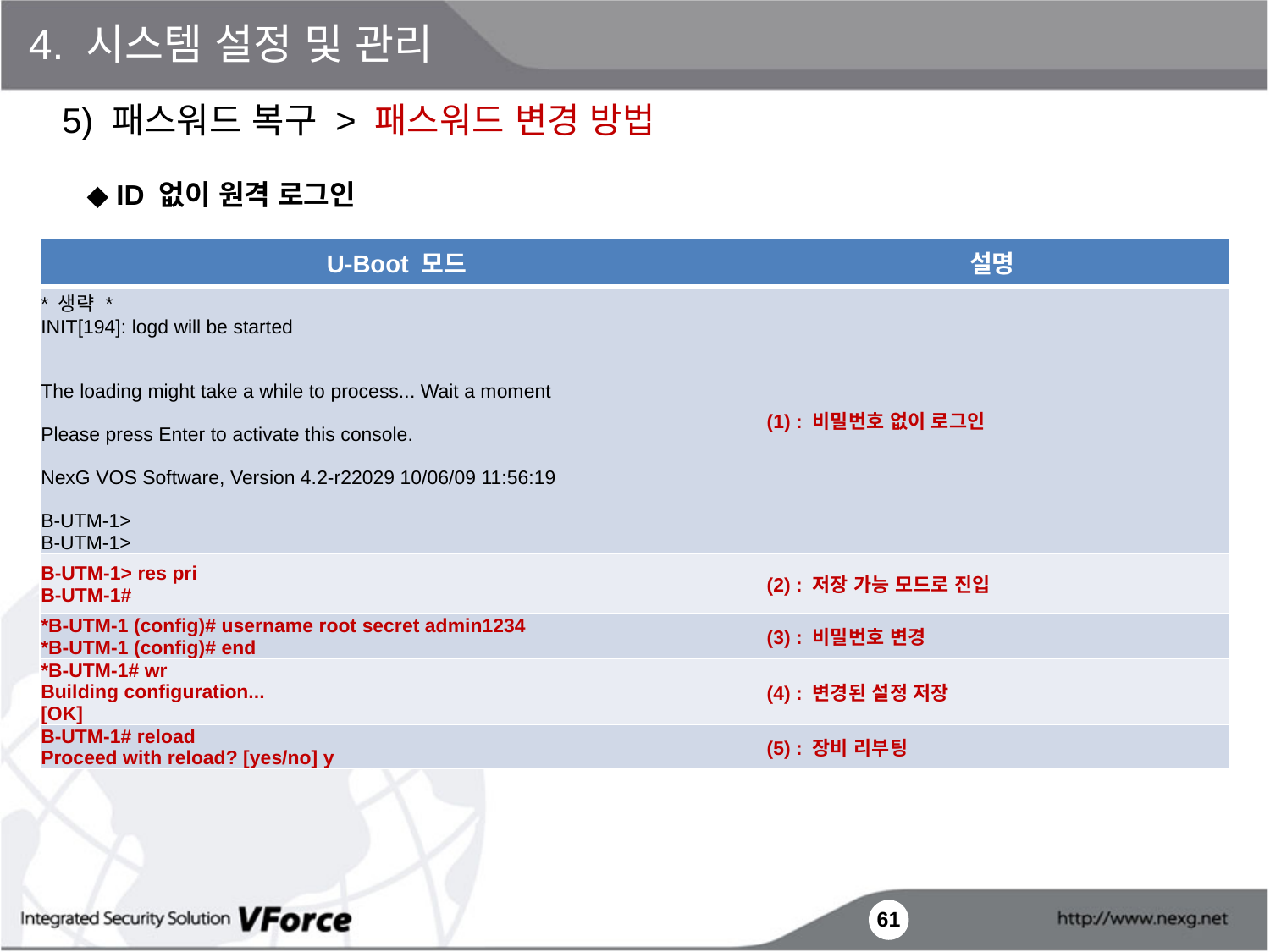

4. 시스템 설정 및 관리
5) 패스워드 복구 > 패스워드 변경 방법
◆ ID 없이 원격 로그인
| U-Boot 모드 | 설명 |
| --- | --- |
| \* 생략 \* INIT[194]: logd will be started The loading might take a while to process... Wait a moment Please press Enter to activate this console. NexG VOS Software, Version 4.2-r22029 10/06/09 11:56:19 B-UTM-1> B-UTM-1> | (1) : 비밀번호 없이 로그인 |
| B-UTM-1> res pri B-UTM-1# | (2) : 저장 가능 모드로 진입 |
| \*B-UTM-1 (config)# username root secret admin1234 \*B-UTM-1 (config)# end | (3) : 비밀번호 변경 |
| \*B-UTM-1# wr Building configuration... [OK] | (4) : 변경된 설정 저장 |
| B-UTM-1# reload Proceed with reload? [yes/no] y | (5) : 장비 리부팅 |